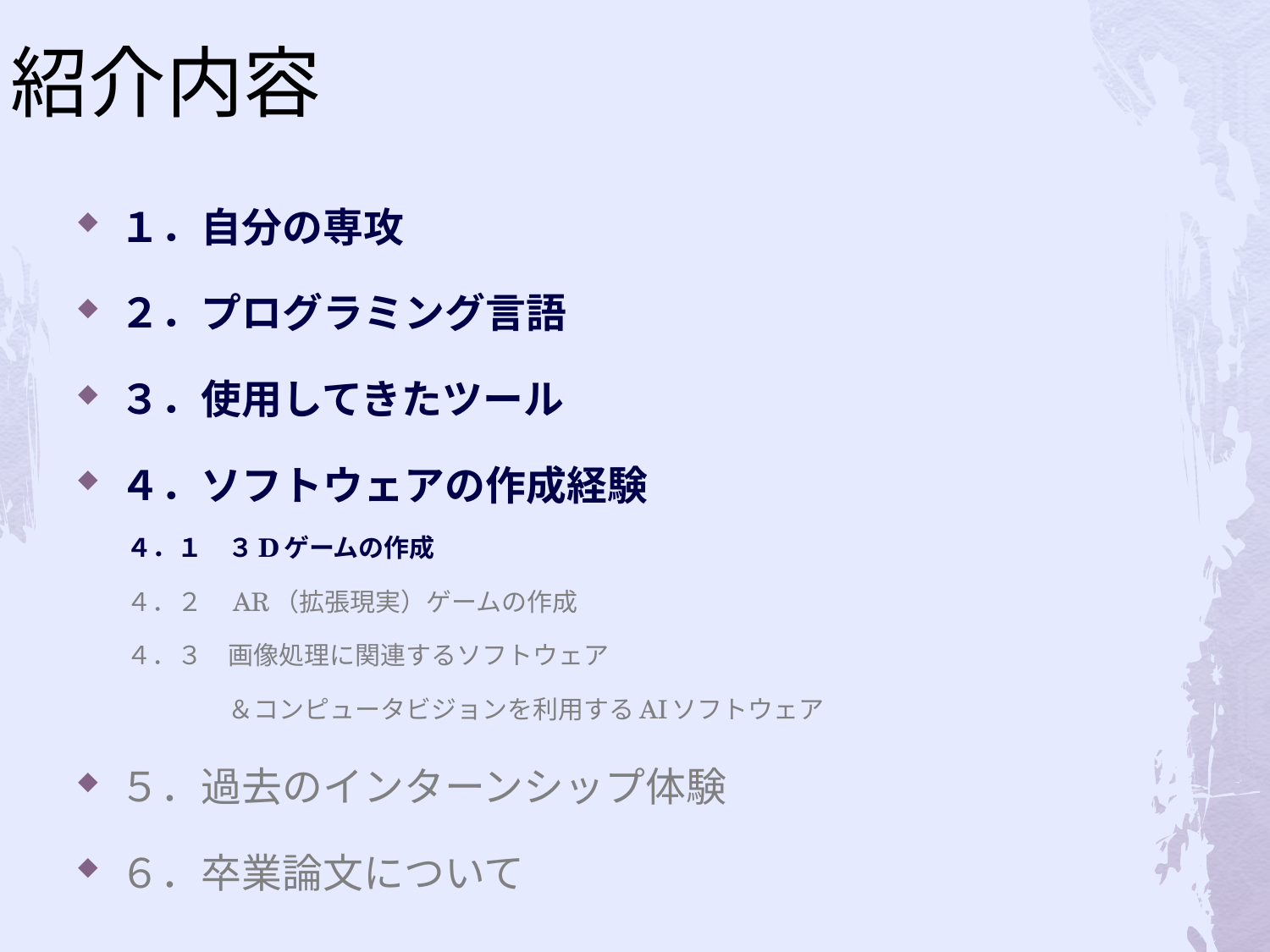

# 紹介内容
１．自分の専攻
２．プログラミング言語
３．使用してきたツール
４．ソフトウェアの作成経験
　　４．１　３Dゲームの作成
　　４．２　AR（拡張現実）ゲームの作成
　　４．３　画像処理に関連するソフトウェア
　　　　　　＆コンピュータビジョンを利用するAIソフトウェア
５．過去のインターンシップ体験
６．卒業論文について